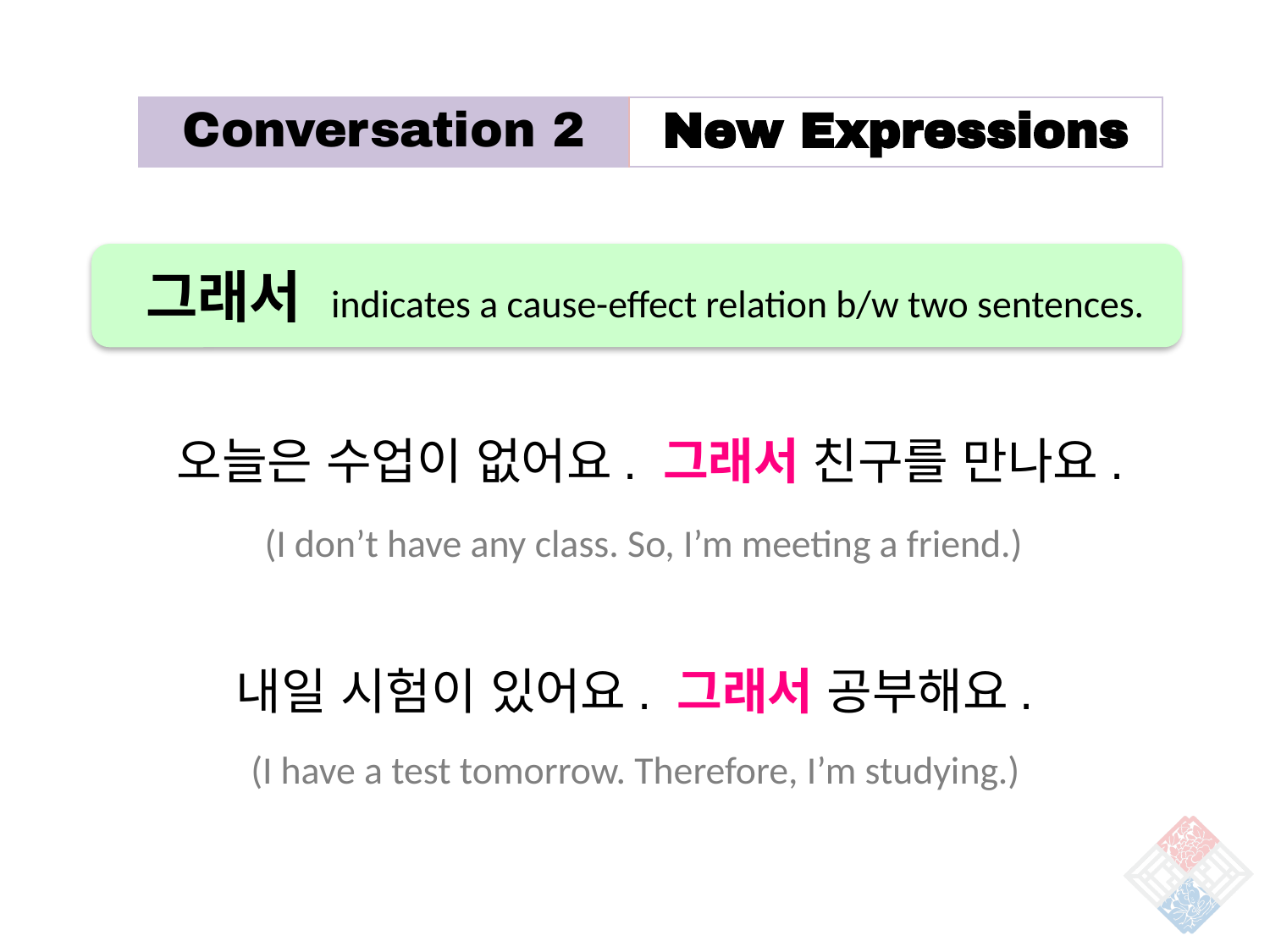

| Conversation 2 | New Expressions |
| --- | --- |

그래서 indicates a cause-effect relation b/w two sentences.
오늘은 수업이 없어요. 그래서 친구를 만나요.
(I don’t have any class. So, I’m meeting a friend.)
내일 시험이 있어요. 그래서 공부해요.
(I have a test tomorrow. Therefore, I’m studying.)